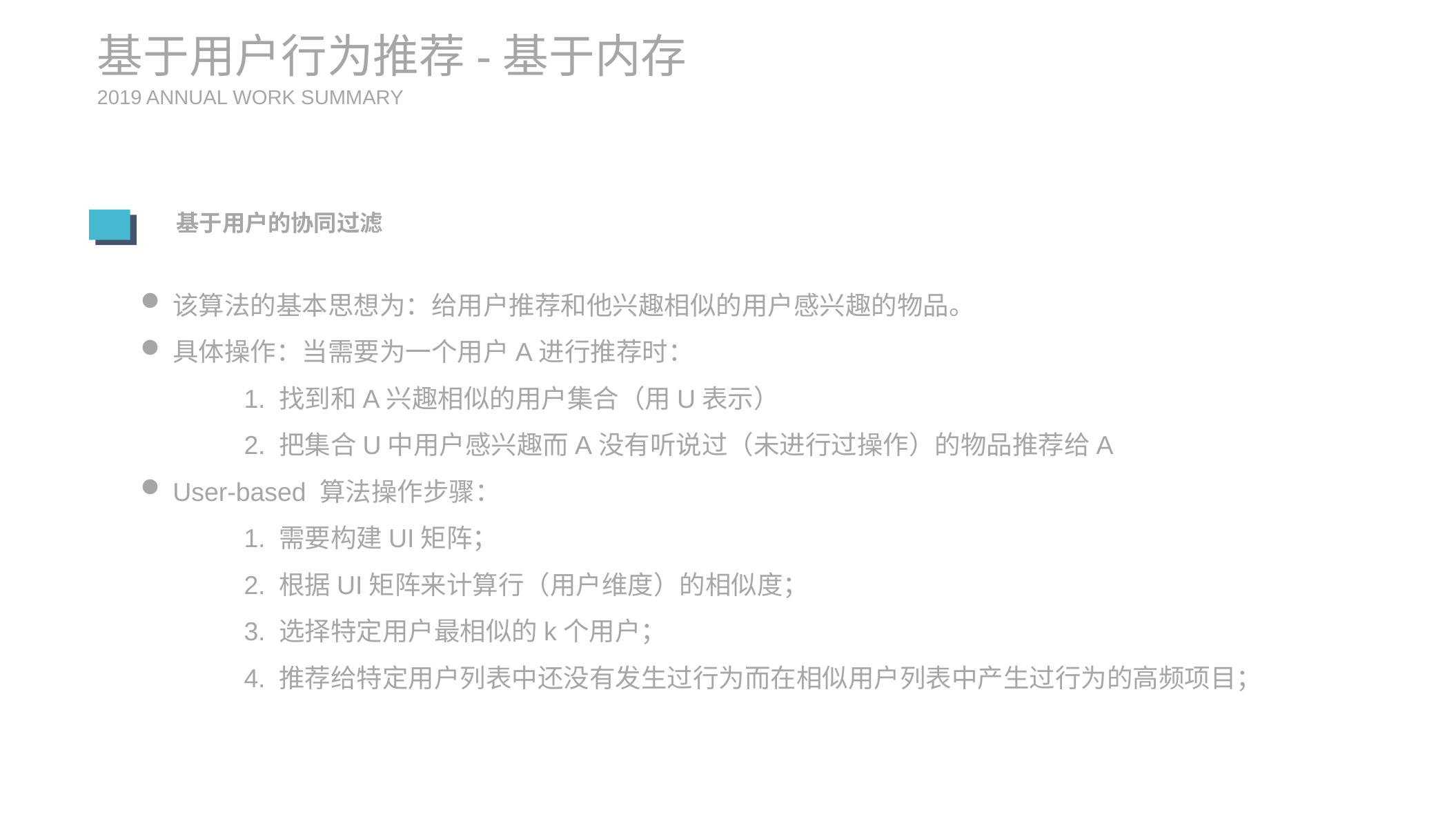

基于用户行为推荐-基于内存
2019 ANNUAL WORK SUMMARY
基于用户的协同过滤

该算法的基本思想为：给用户推荐和他兴趣相似的用户感兴趣的物品。
具体操作：当需要为一个用户A进行推荐时：
	1. 找到和A兴趣相似的用户集合（用U表示）
	2. 把集合U中用户感兴趣而A没有听说过（未进行过操作）的物品推荐给A
User-based 算法操作步骤：
	1. 需要构建UI矩阵；
	2. 根据UI矩阵来计算行（用户维度）的相似度；
	3. 选择特定用户最相似的k个用户；
	4. 推荐给特定用户列表中还没有发生过行为而在相似用户列表中产生过行为的高频项目；